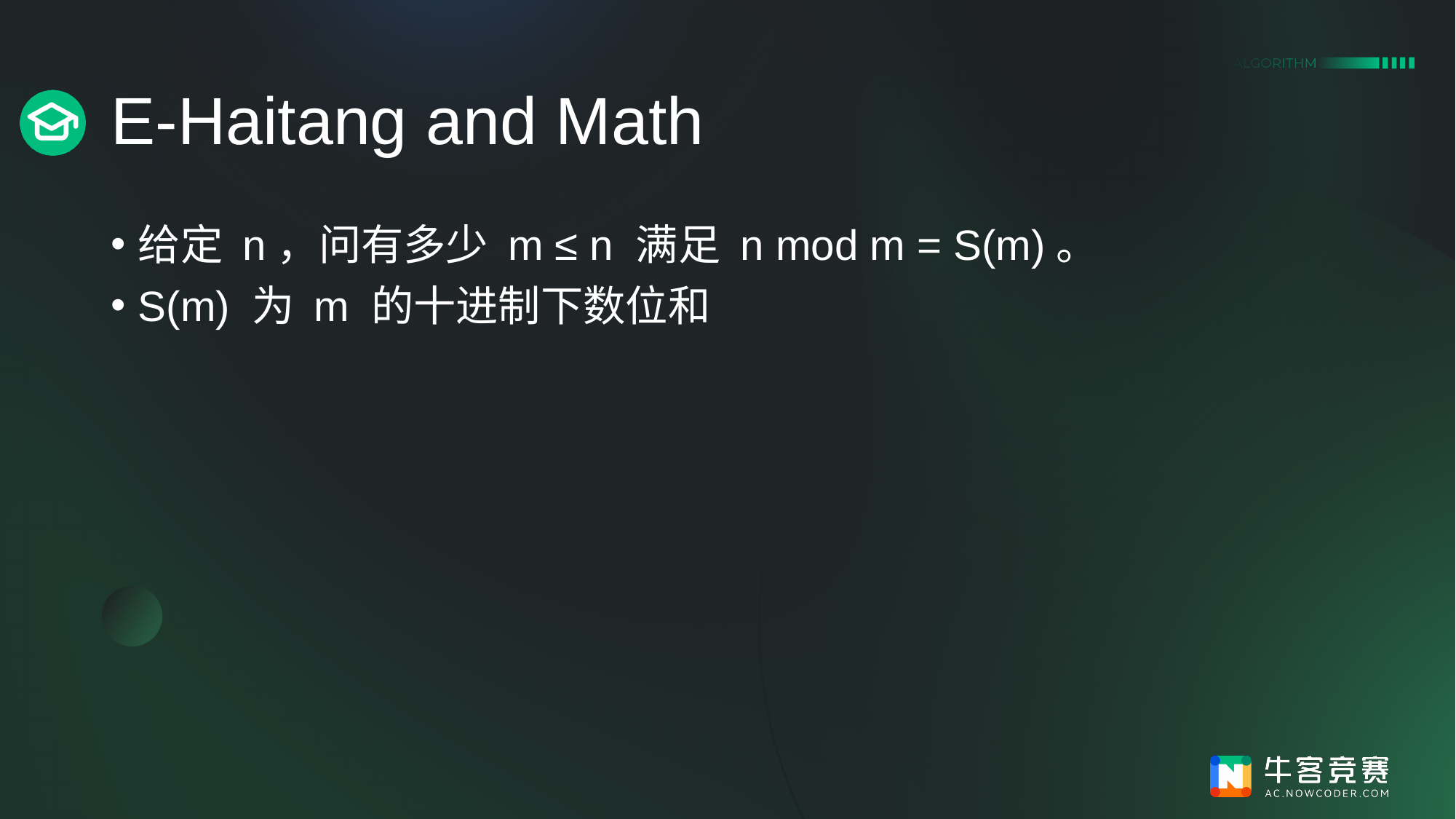

# E-Haitang and Math
给定 n，问有多少 m ≤ n 满足 n mod m = S(m)。
S(m) 为 m 的十进制下数位和